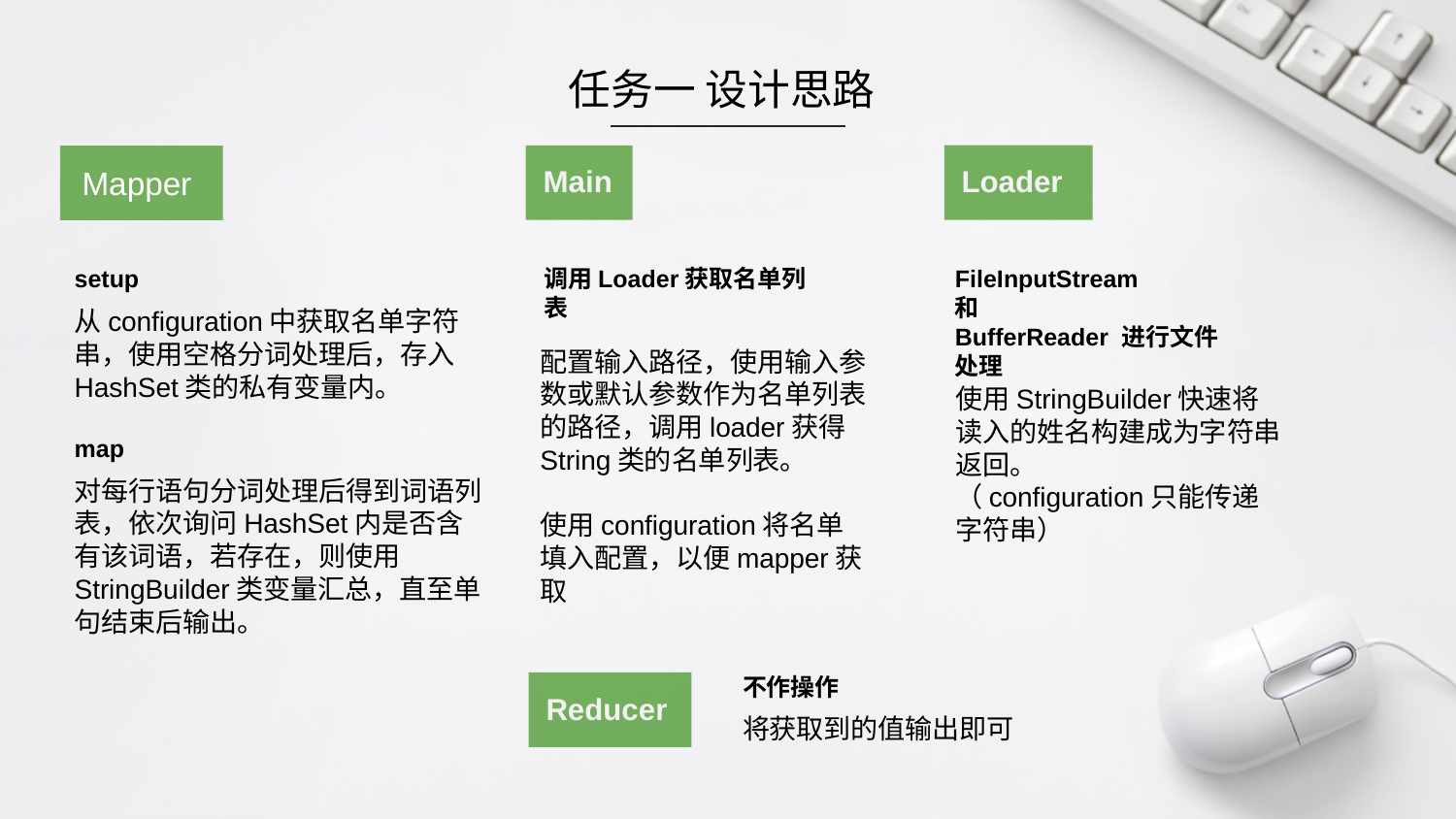

任务一 设计思路

Mapper
Loader
Main
setup
从configuration中获取名单字符串，使用空格分词处理后，存入HashSet类的私有变量内。
调用Loader获取名单列表
配置输入路径，使用输入参数或默认参数作为名单列表的路径，调用loader获得String类的名单列表。

使用configuration将名单填入配置，以便mapper获取
FileInputStream
和
BufferReader 进行文件处理
使用StringBuilder快速将读入的姓名构建成为字符串返回。
（configuration只能传递字符串）
map
对每行语句分词处理后得到词语列表，依次询问HashSet内是否含有该词语，若存在，则使用StringBuilder类变量汇总，直至单句结束后输出。
不作操作
将获取到的值输出即可

Reducer